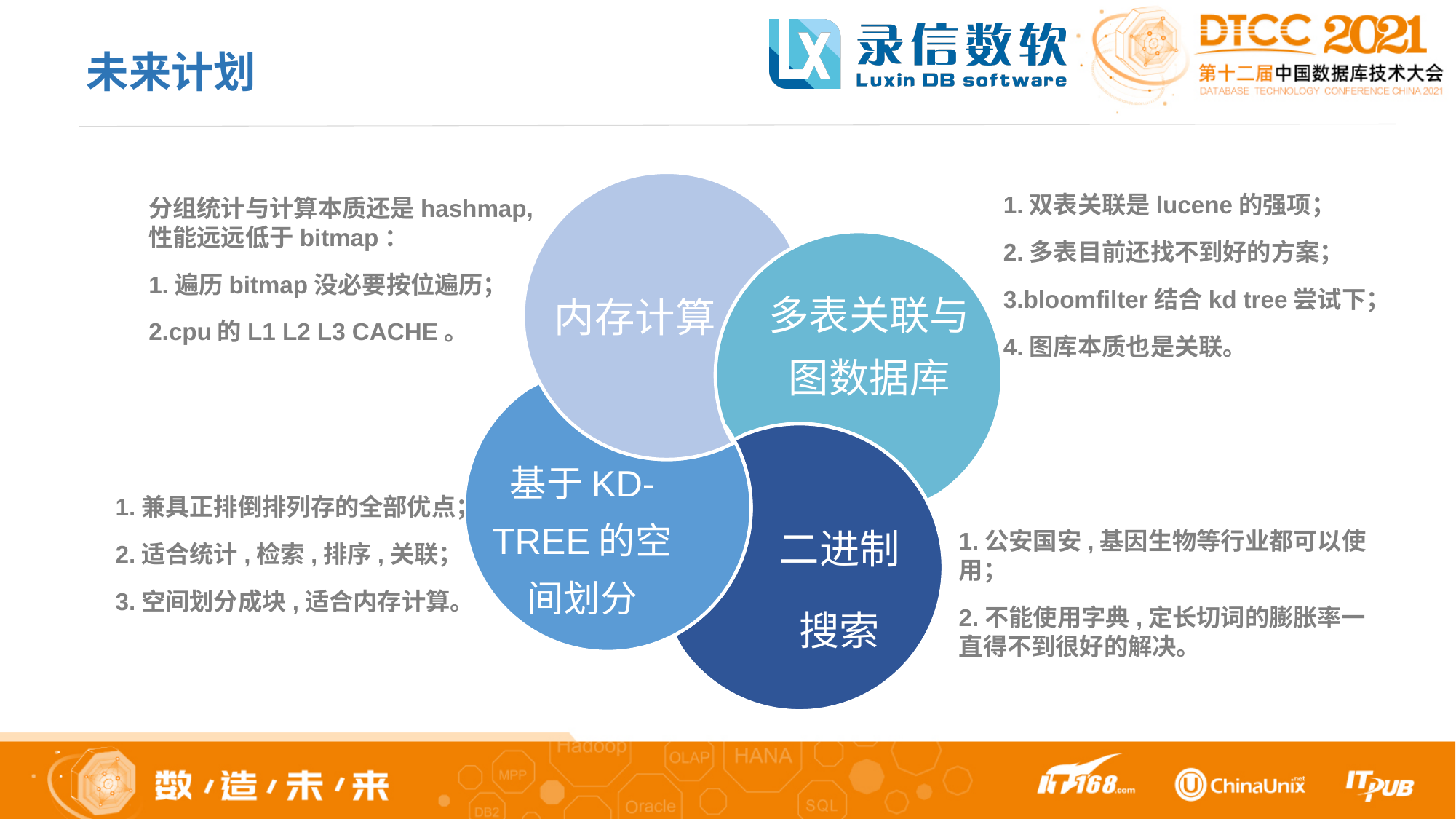

未来计划

分组统计与计算本质还是hashmap,性能远远低于bitmap：
1.遍历bitmap没必要按位遍历；
2.cpu的L1 L2 L3 CACHE。
1.双表关联是lucene的强项；
2.多表目前还找不到好的方案；
3.bloomfilter结合kd tree尝试下；
4.图库本质也是关联。
内存计算
多表关联与图数据库
基于KD-TREE的空间划分
1.兼具正排倒排列存的全部优点；
2.适合统计,检索,排序,关联；
3.空间划分成块,适合内存计算。
二进制
搜索
1.公安国安,基因生物等行业都可以使用；
2.不能使用字典,定长切词的膨胀率一直得不到很好的解决。